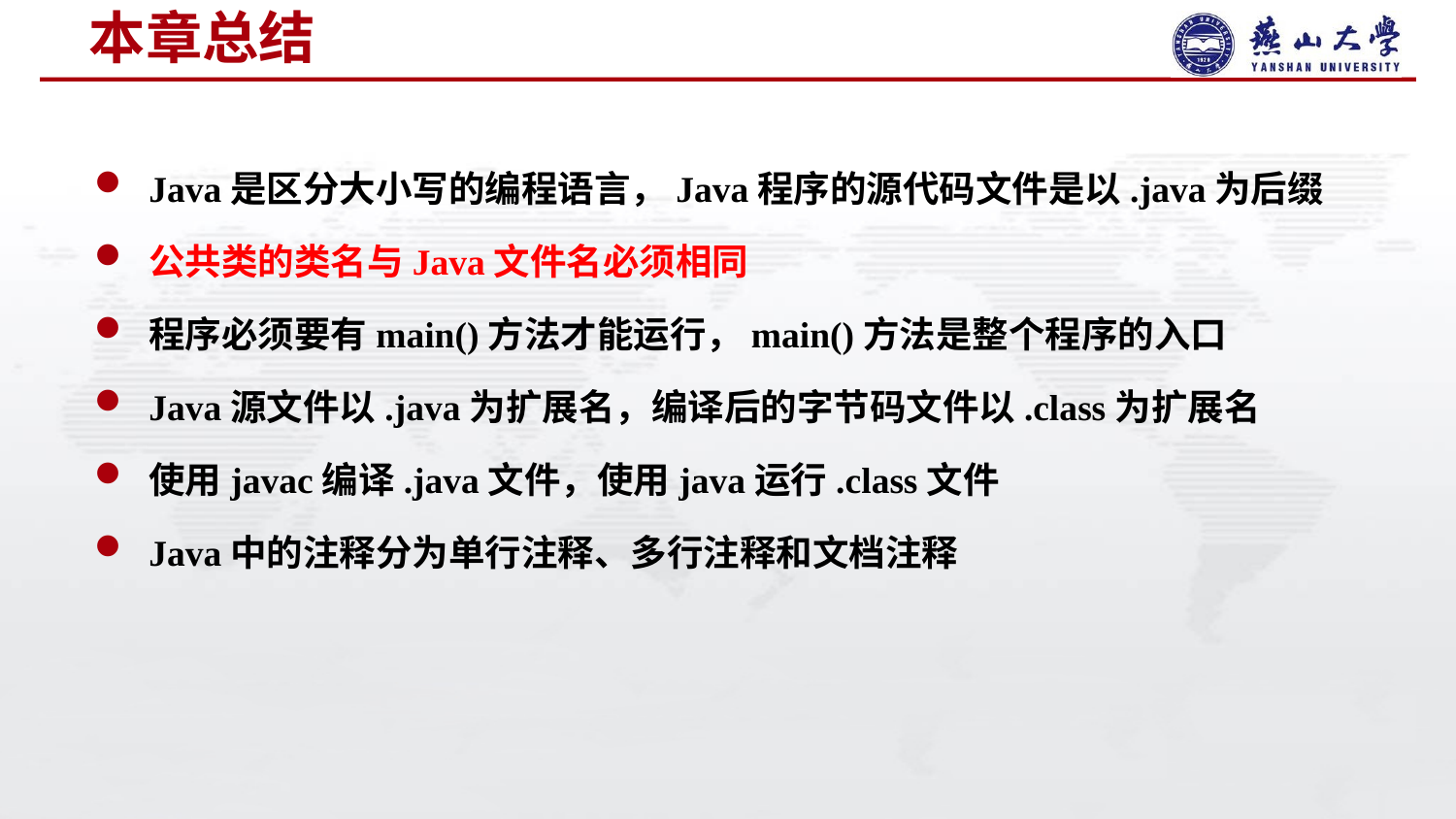

# 本章总结
Java是区分大小写的编程语言，Java程序的源代码文件是以.java为后缀
公共类的类名与Java文件名必须相同
程序必须要有main()方法才能运行，main()方法是整个程序的入口
Java源文件以.java为扩展名，编译后的字节码文件以.class为扩展名
使用javac编译.java文件，使用java运行.class文件
Java中的注释分为单行注释、多行注释和文档注释